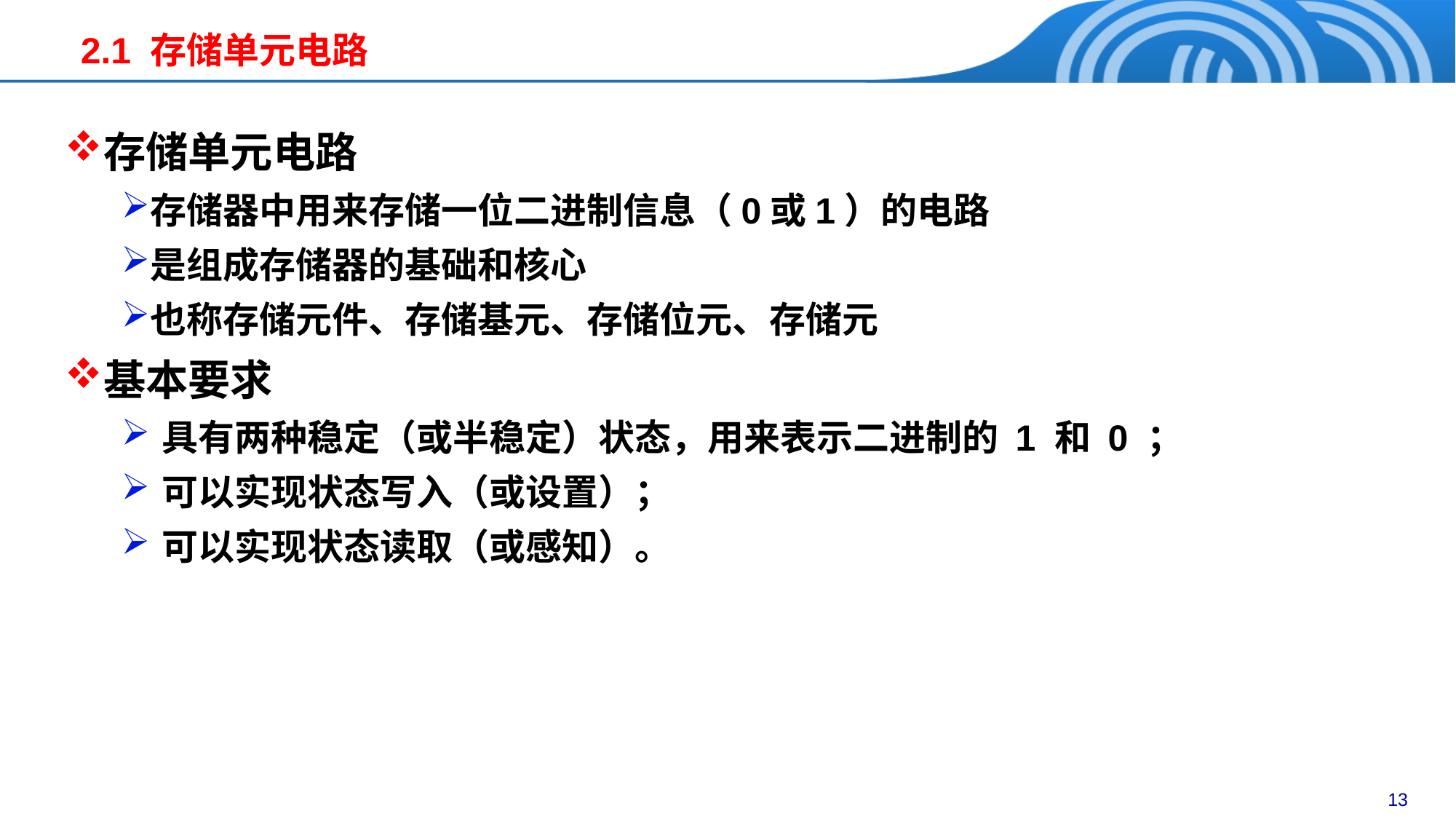

2.1 存储单元电路
存储单元电路
存储器中用来存储一位二进制信息（0或1）的电路
是组成存储器的基础和核心
也称存储元件、存储基元、存储位元、存储元
基本要求
具有两种稳定（或半稳定）状态，用来表示二进制的 1 和 0 ；
可以实现状态写入（或设置）；
可以实现状态读取（或感知）。